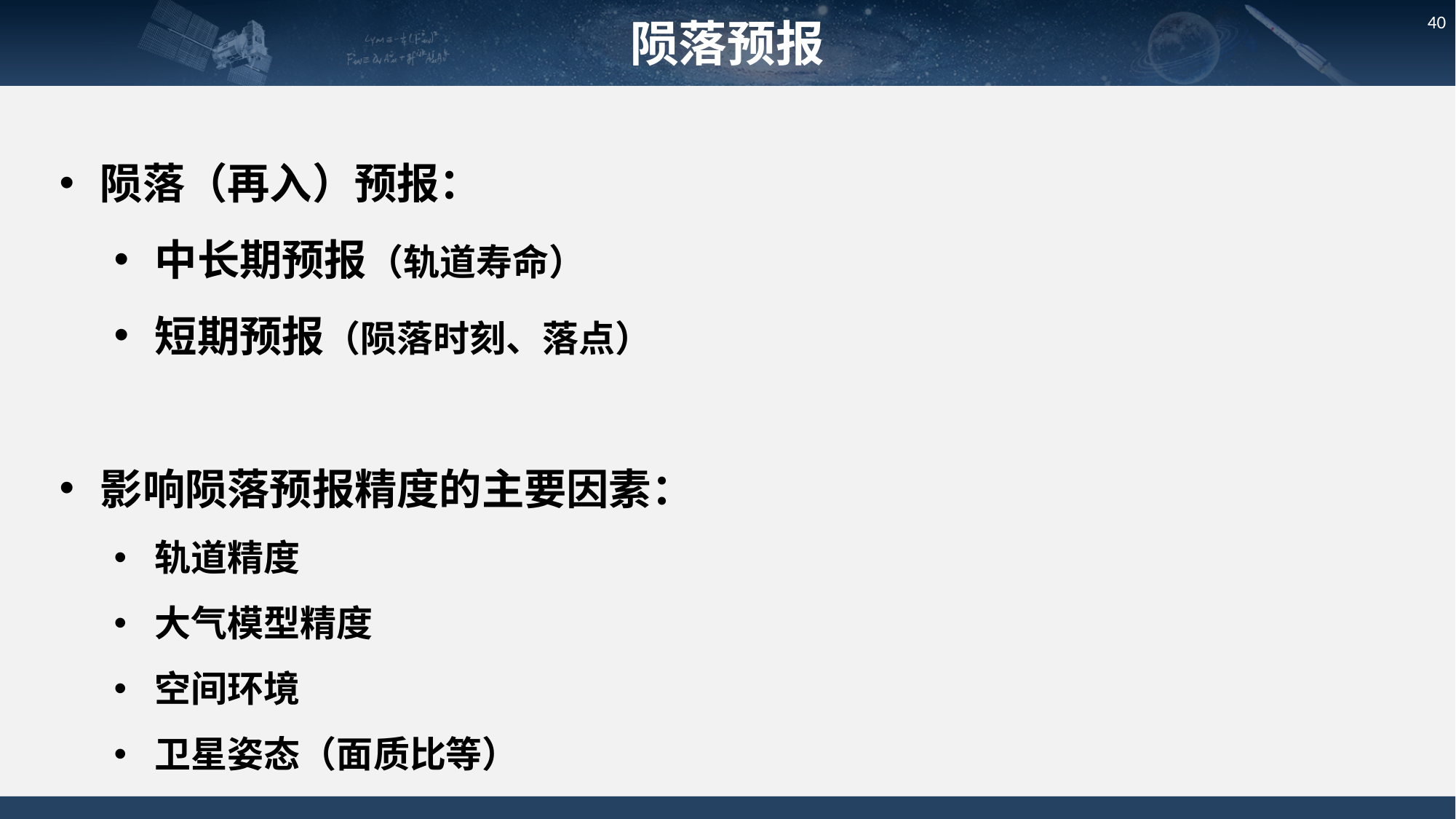

陨落预报
40
陨落（再入）预报：
中长期预报（轨道寿命）
短期预报（陨落时刻、落点）

影响陨落预报精度的主要因素：
轨道精度
大气模型精度
空间环境
卫星姿态（面质比等）